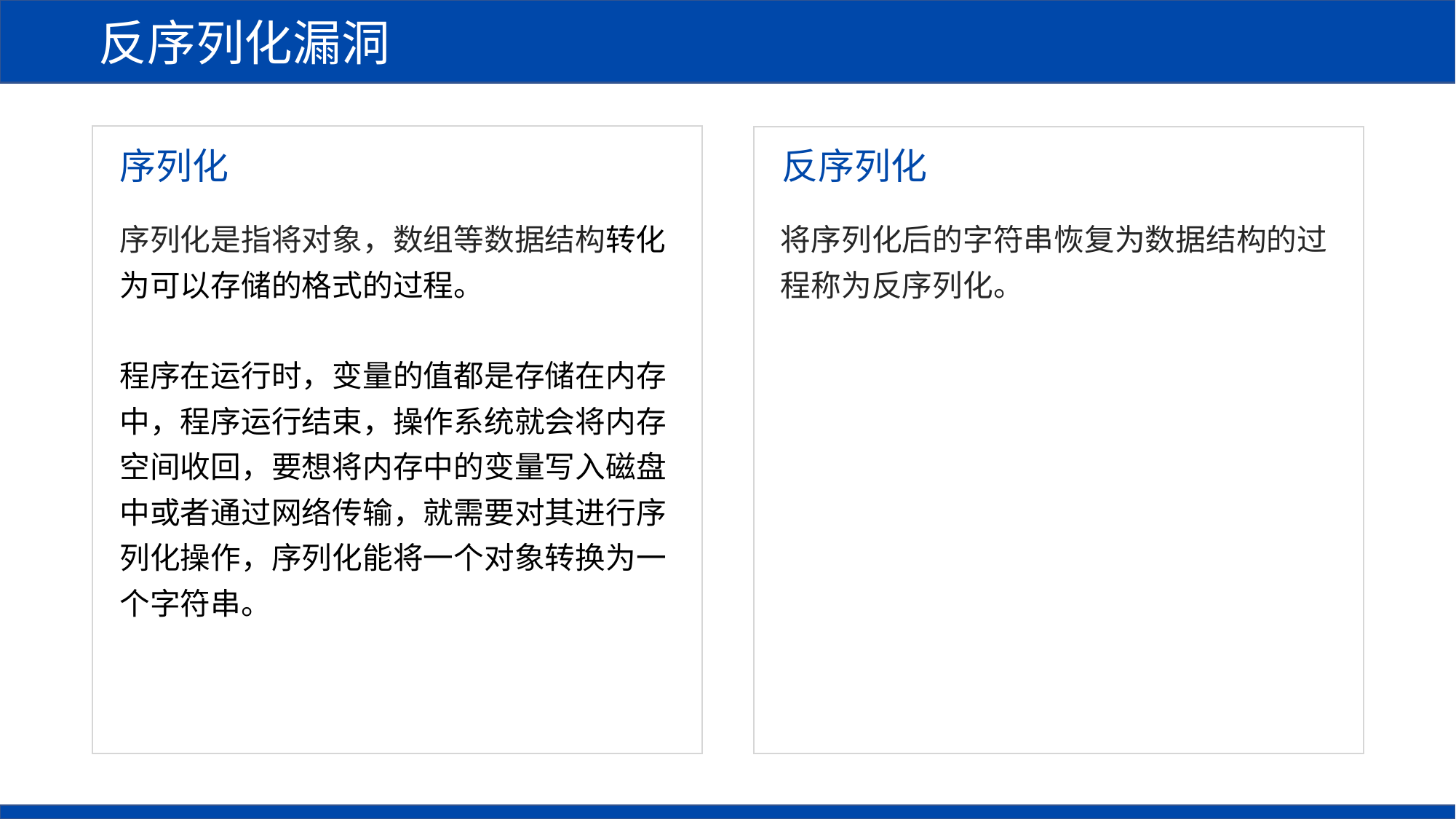

反序列化漏洞

序列化
反序列化
序列化是指将对象，数组等数据结构转化为可以存储的格式的过程。

程序在运行时，变量的值都是存储在内存中，程序运行结束，操作系统就会将内存空间收回，要想将内存中的变量写入磁盘中或者通过网络传输，就需要对其进行序列化操作，序列化能将一个对象转换为一个字符串。
将序列化后的字符串恢复为数据结构的过程称为反序列化。